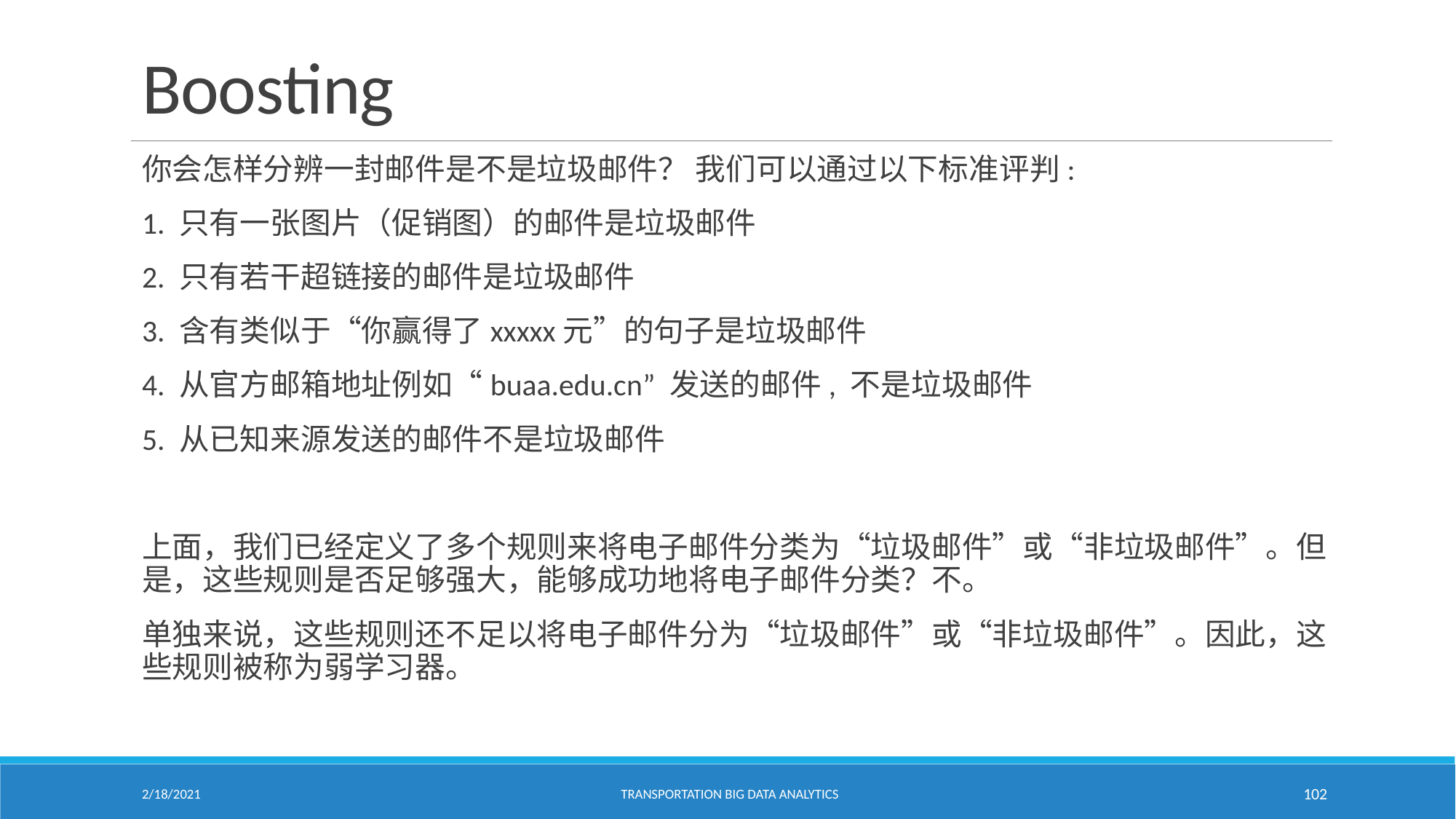

# Boosting
你会怎样分辨一封邮件是不是垃圾邮件？ 我们可以通过以下标准评判:
1. 只有一张图片（促销图）的邮件是垃圾邮件
2. 只有若干超链接的邮件是垃圾邮件
3. 含有类似于“你赢得了xxxxx元”的句子是垃圾邮件
4. 从官方邮箱地址例如“buaa.edu.cn” 发送的邮件, 不是垃圾邮件
5. 从已知来源发送的邮件不是垃圾邮件

上面，我们已经定义了多个规则来将电子邮件分类为“垃圾邮件”或“非垃圾邮件”。但是，这些规则是否足够强大，能够成功地将电子邮件分类？不。
单独来说，这些规则还不足以将电子邮件分为“垃圾邮件”或“非垃圾邮件”。因此，这些规则被称为弱学习器。

2/18/2021
Transportation Big Data Analytics
102